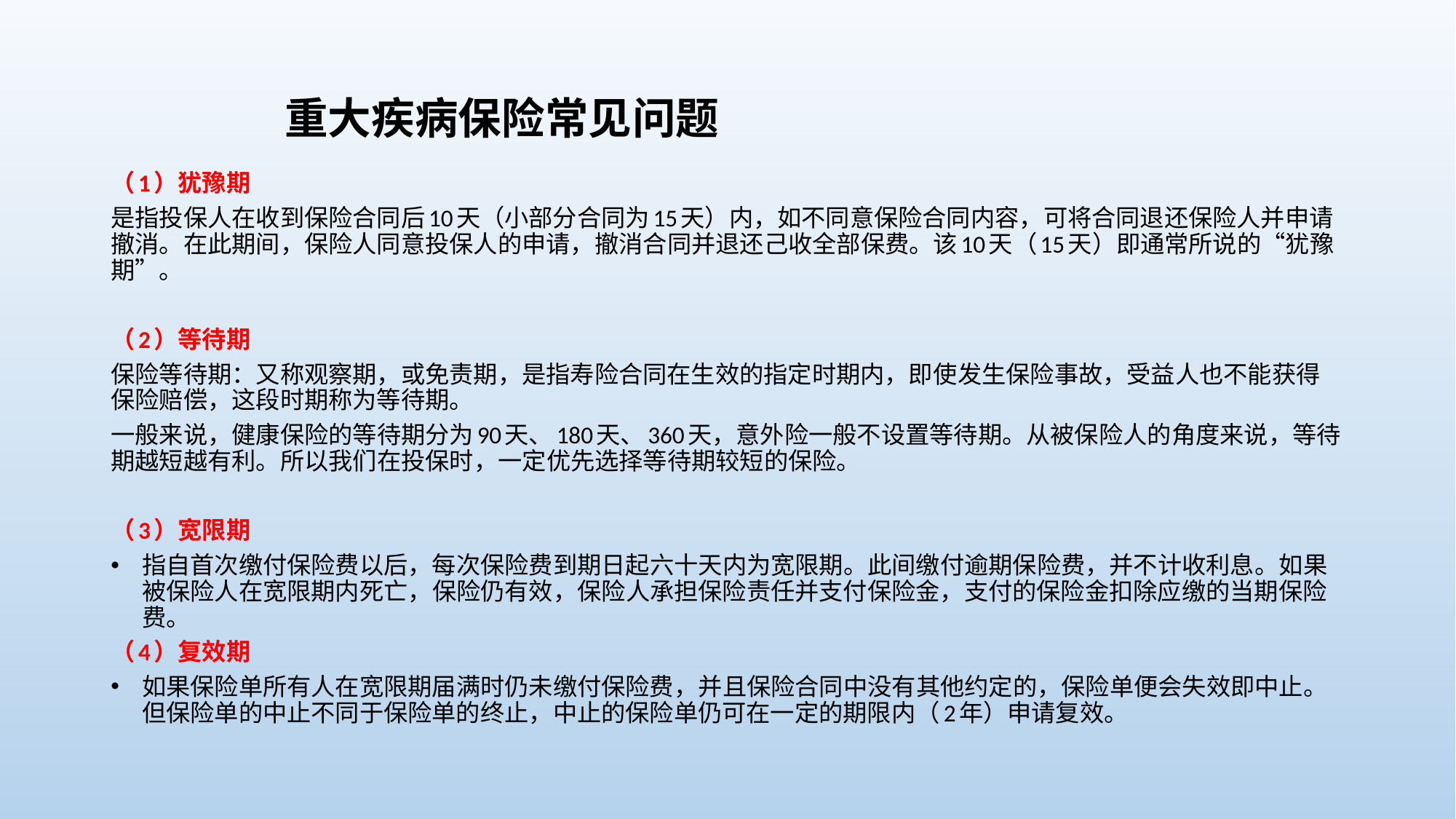

# 重大疾病保险常见问题
（1）犹豫期
是指投保人在收到保险合同后10天（小部分合同为15天）内，如不同意保险合同内容，可将合同退还保险人并申请撤消。在此期间，保险人同意投保人的申请，撤消合同并退还己收全部保费。该10天（15天）即通常所说的“犹豫期”。

（2）等待期
保险等待期：又称观察期，或免责期，是指寿险合同在生效的指定时期内，即使发生保险事故，受益人也不能获得保险赔偿，这段时期称为等待期。
一般来说，健康保险的等待期分为90天、180天、360天，意外险一般不设置等待期。从被保险人的角度来说，等待期越短越有利。所以我们在投保时，一定优先选择等待期较短的保险。

（3）宽限期
指自首次缴付保险费以后，每次保险费到期日起六十天内为宽限期。此间缴付逾期保险费，并不计收利息。如果被保险人在宽限期内死亡，保险仍有效，保险人承担保险责任并支付保险金，支付的保险金扣除应缴的当期保险费。
（4）复效期
如果保险单所有人在宽限期届满时仍未缴付保险费，并且保险合同中没有其他约定的，保险单便会失效即中止。但保险单的中止不同于保险单的终止，中止的保险单仍可在一定的期限内（2年）申请复效。